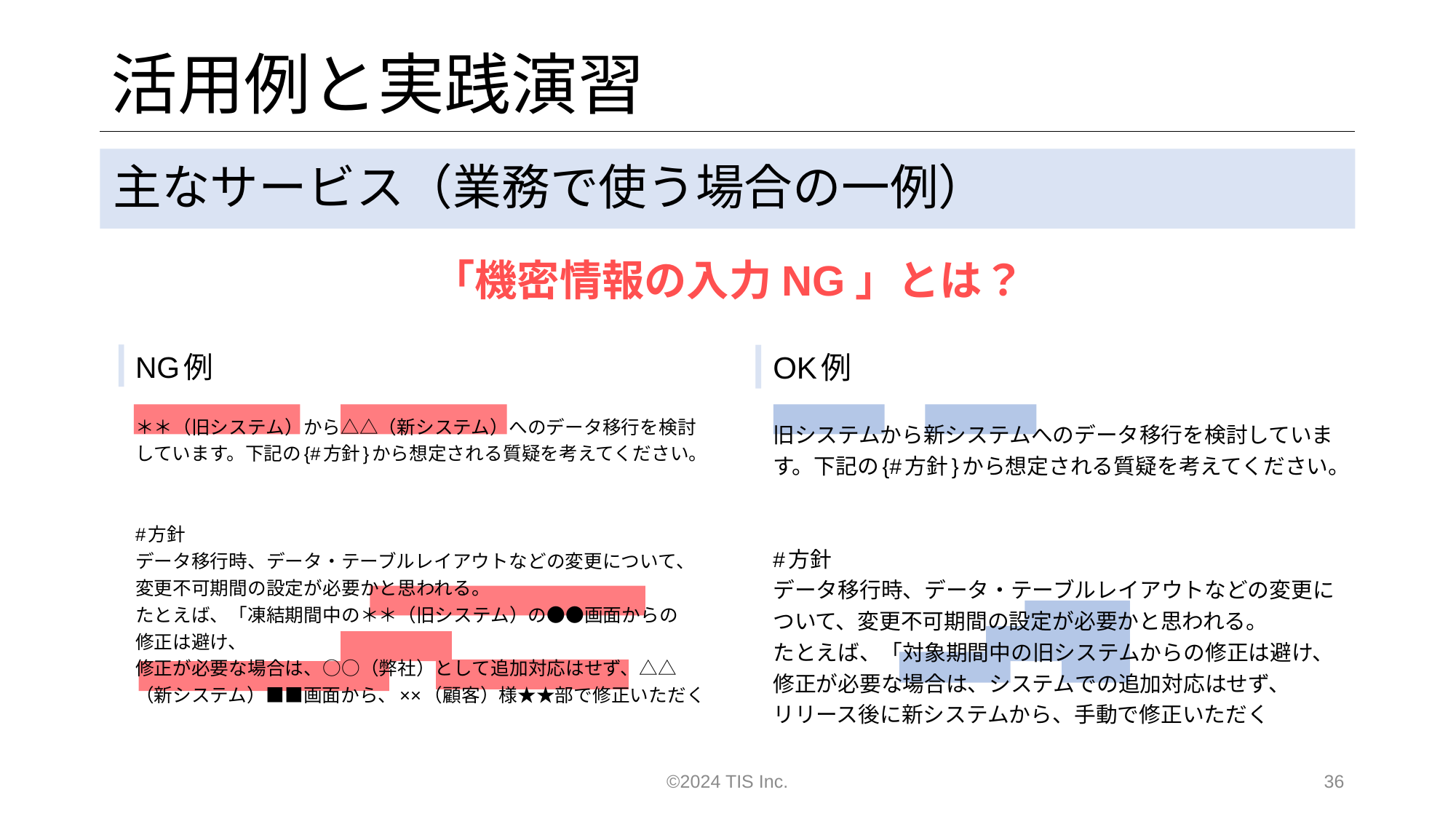

# 活用例と実践演習
主なサービス（業務で使う場合の一例）
「機密情報の入力NG」とは？
NG例
＊＊（旧システム）から△△（新システム）へのデータ移行を検討しています。下記の{#方針}から想定される質疑を考えてください。
#方針
データ移行時、データ・テーブルレイアウトなどの変更について、変更不可期間の設定が必要かと思われる。
たとえば、「凍結期間中の＊＊（旧システム）の●●画面からの
修正は避け、
修正が必要な場合は、○○（弊社）として追加対応はせず、△△（新システム）■■画面から、××（顧客）様★★部で修正いただく
OK例
旧システムから新システムへのデータ移行を検討しています。下記の{#方針}から想定される質疑を考えてください。
#方針
データ移行時、データ・テーブルレイアウトなどの変更について、変更不可期間の設定が必要かと思われる。
たとえば、「対象期間中の旧システムからの修正は避け、
修正が必要な場合は、システムでの追加対応はせず、
リリース後に新システムから、手動で修正いただく

©2024 TIS Inc.
36